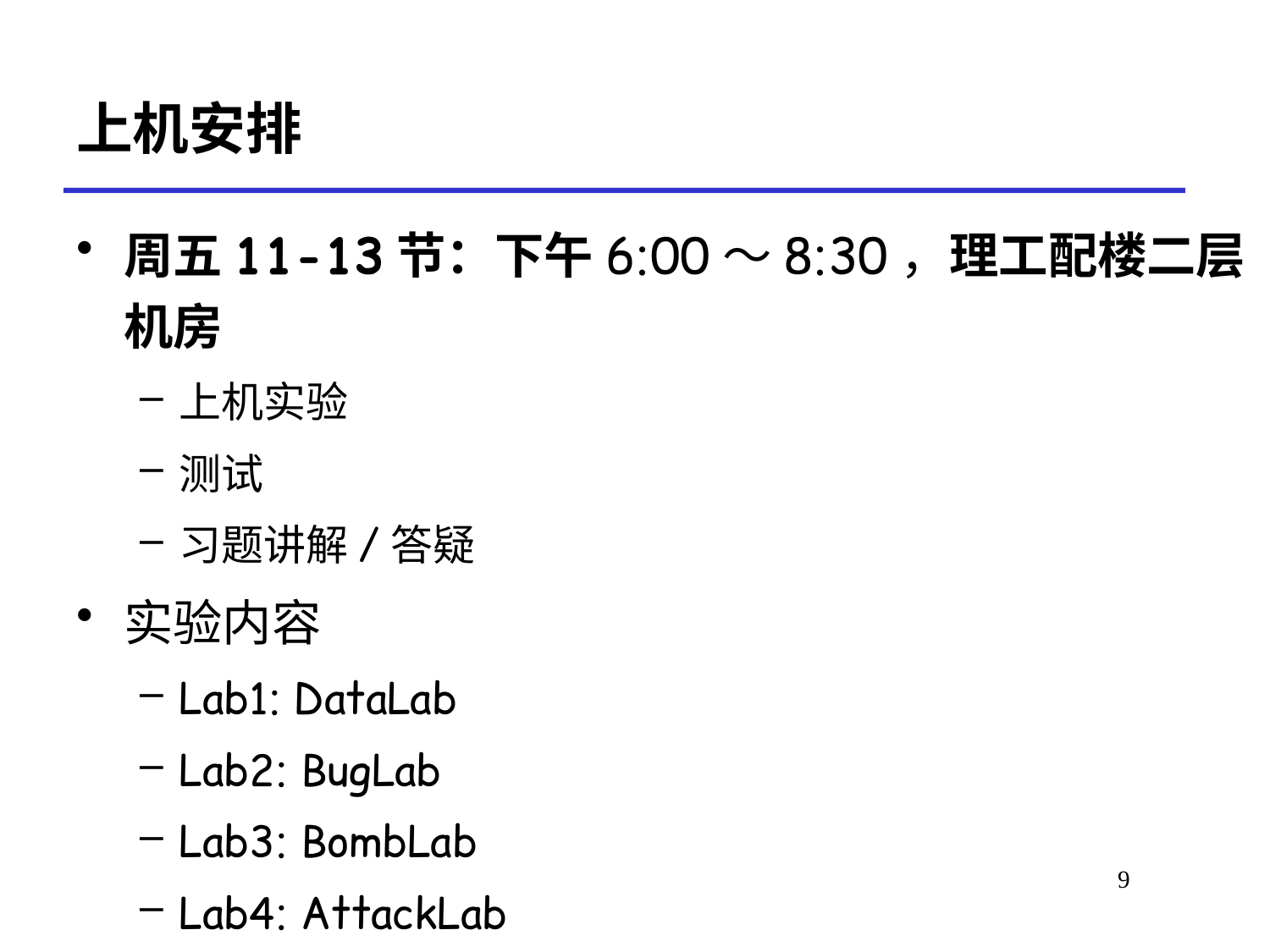

# 上机安排
周五11-13节：下午6:00～8:30，理工配楼二层机房
上机实验
测试
习题讲解/答疑
实验内容
Lab1: DataLab
Lab2: BugLab
Lab3: BombLab
Lab4: AttackLab
Lab5: CacheLab
9